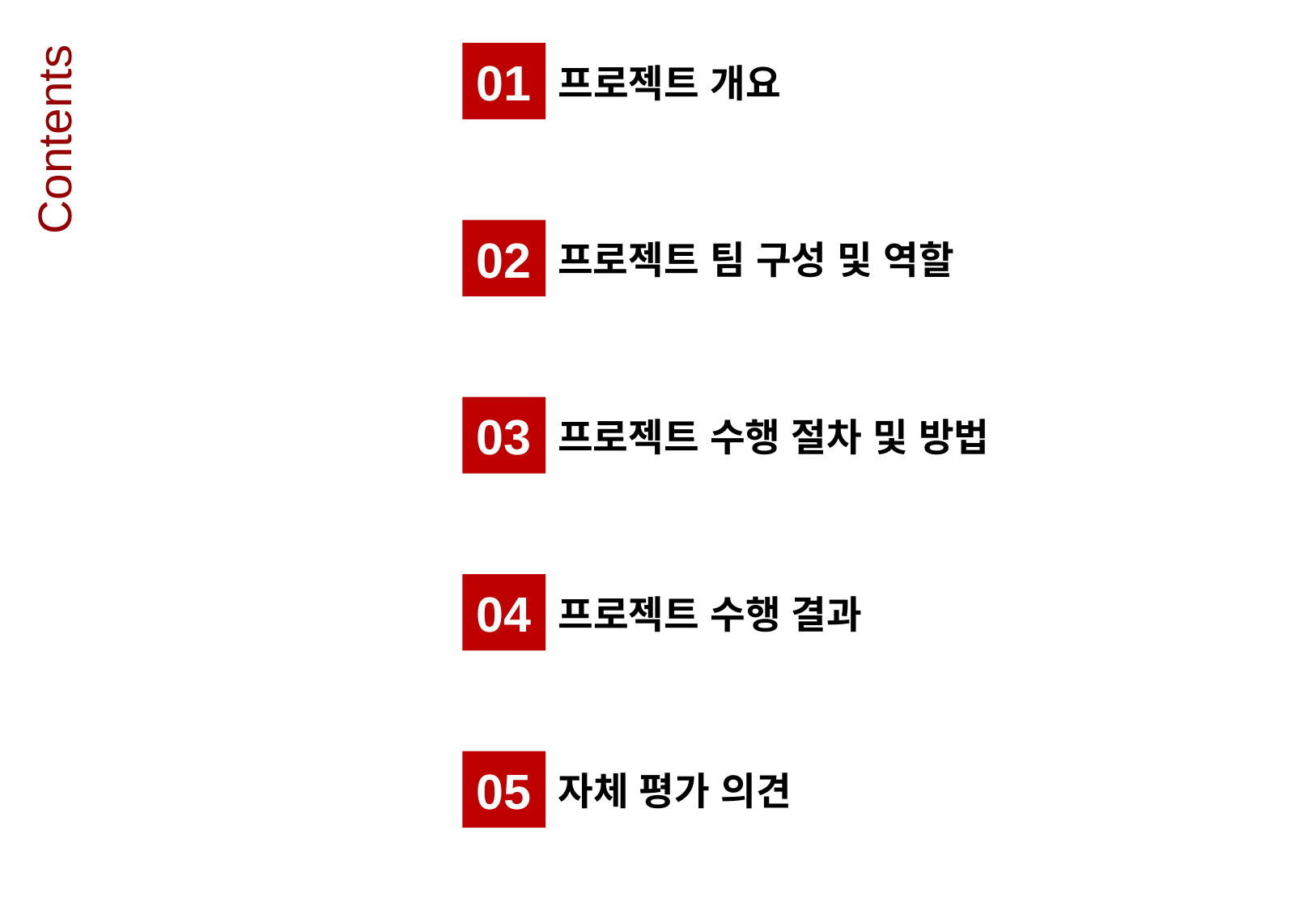

01
프로젝트 개요
Contents
02
프로젝트 팀 구성 및 역할
03
프로젝트 수행 절차 및 방법
04
프로젝트 수행 결과
05
자체 평가 의견